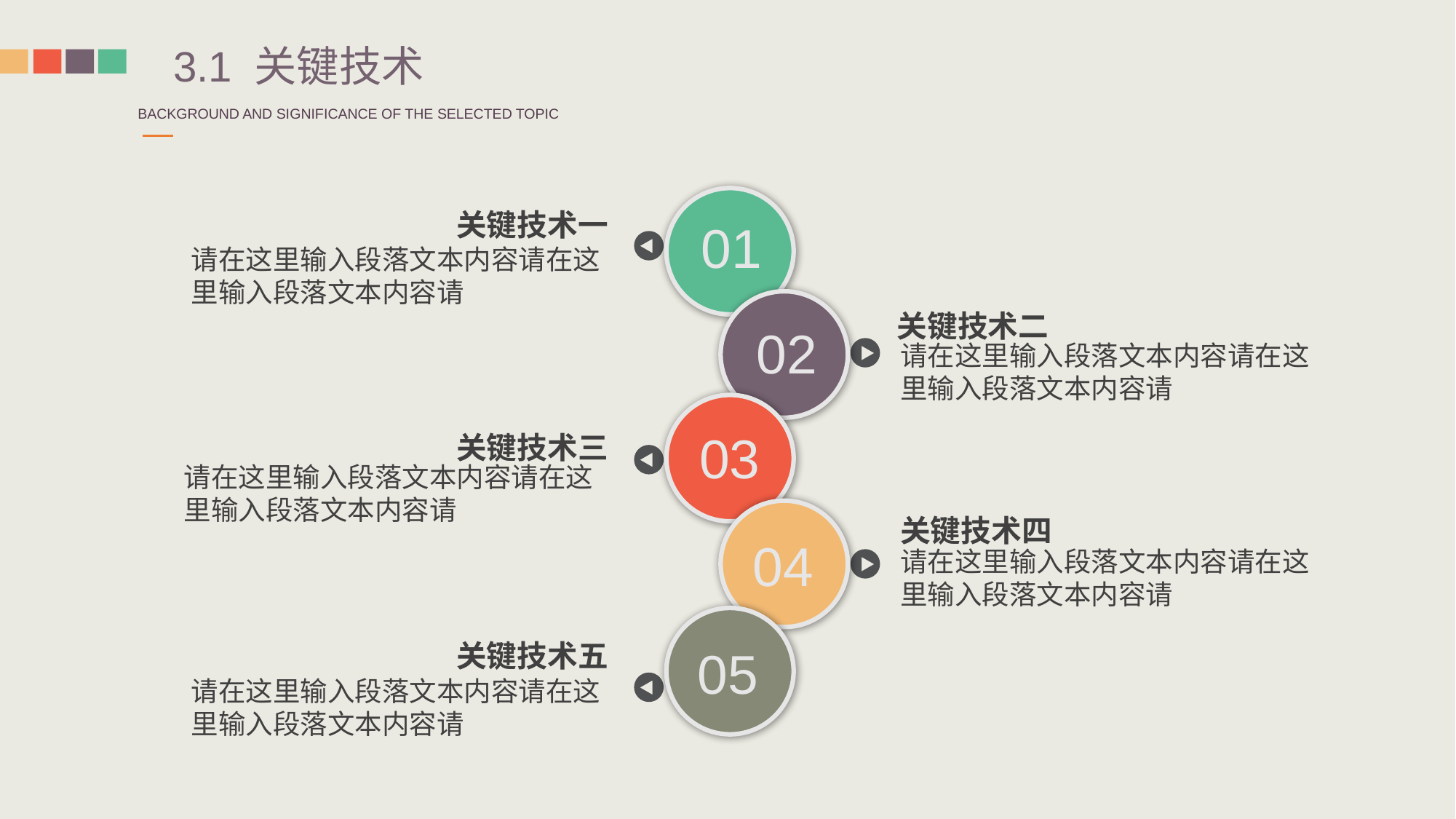

3.1 关键技术
BACKGROUND AND SIGNIFICANCE OF THE SELECTED TOPIC

01
关键技术一
请在这里输入段落文本内容请在这里输入段落文本内容请

02
关键技术二
请在这里输入段落文本内容请在这里输入段落文本内容请

03
关键技术三
请在这里输入段落文本内容请在这里输入段落文本内容请

04
关键技术四
请在这里输入段落文本内容请在这里输入段落文本内容请

05
关键技术五
请在这里输入段落文本内容请在这里输入段落文本内容请